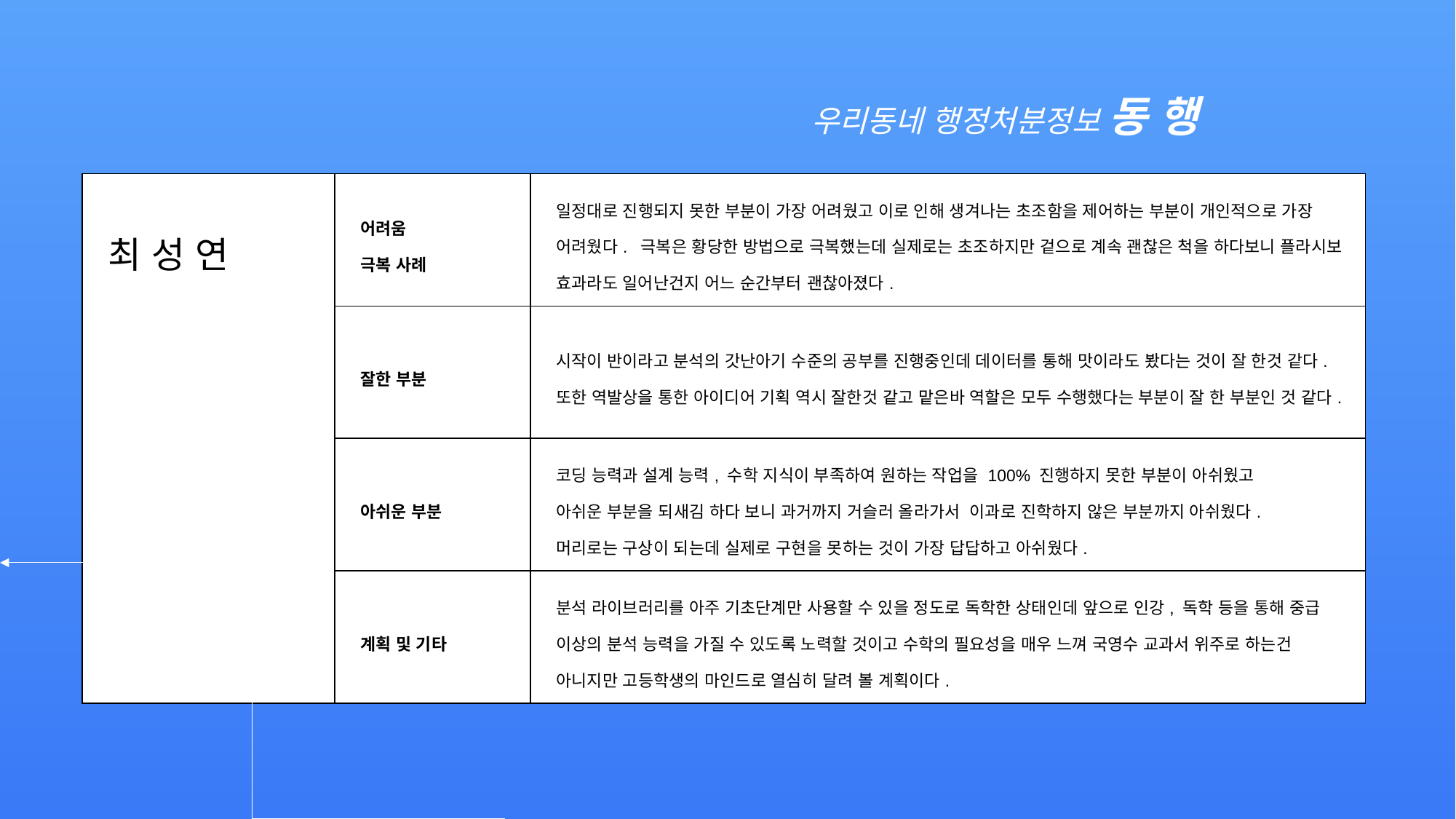

우리동네 행정처분정보 동 행
| 최 성 연 | 어려움 극복 사례 | 일정대로 진행되지 못한 부분이 가장 어려웠고 이로 인해 생겨나는 초조함을 제어하는 부분이 개인적으로 가장 어려웠다. 극복은 황당한 방법으로 극복했는데 실제로는 초조하지만 겉으로 계속 괜찮은 척을 하다보니 플라시보 효과라도 일어난건지 어느 순간부터 괜찮아졌다. |
| --- | --- | --- |
|  | 잘한 부분 | 시작이 반이라고 분석의 갓난아기 수준의 공부를 진행중인데 데이터를 통해 맛이라도 봤다는 것이 잘 한것 같다. 또한 역발상을 통한 아이디어 기획 역시 잘한것 같고 맡은바 역할은 모두 수행했다는 부분이 잘 한 부분인 것 같다. |
|  | 아쉬운 부분 | 코딩 능력과 설계 능력, 수학 지식이 부족하여 원하는 작업을 100% 진행하지 못한 부분이 아쉬웠고 아쉬운 부분을 되새김 하다 보니 과거까지 거슬러 올라가서 이과로 진학하지 않은 부분까지 아쉬웠다. 머리로는 구상이 되는데 실제로 구현을 못하는 것이 가장 답답하고 아쉬웠다. |
|  | 계획 및 기타 | 분석 라이브러리를 아주 기초단계만 사용할 수 있을 정도로 독학한 상태인데 앞으로 인강, 독학 등을 통해 중급 이상의 분석 능력을 가질 수 있도록 노력할 것이고 수학의 필요성을 매우 느껴 국영수 교과서 위주로 하는건 아니지만 고등학생의 마인드로 열심히 달려 볼 계획이다. |